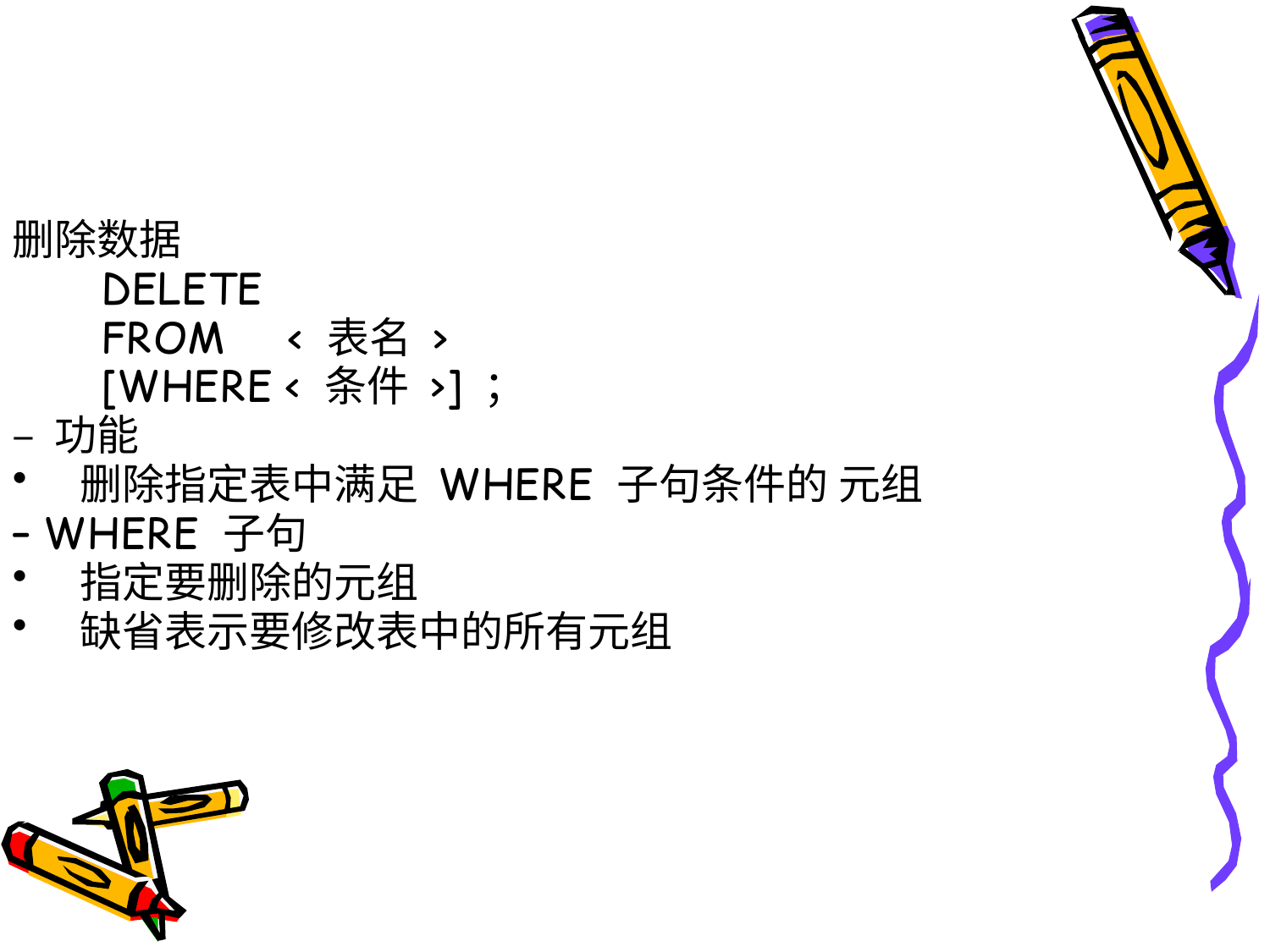

#
删除数据
       DELETE
       FROM     < 表名 >
       [WHERE < 条件 >] ；
– 功能
 删除指定表中满足 WHERE 子句条件的 元组
– WHERE 子句
 指定要删除的元组
 缺省表示要修改表中的所有元组